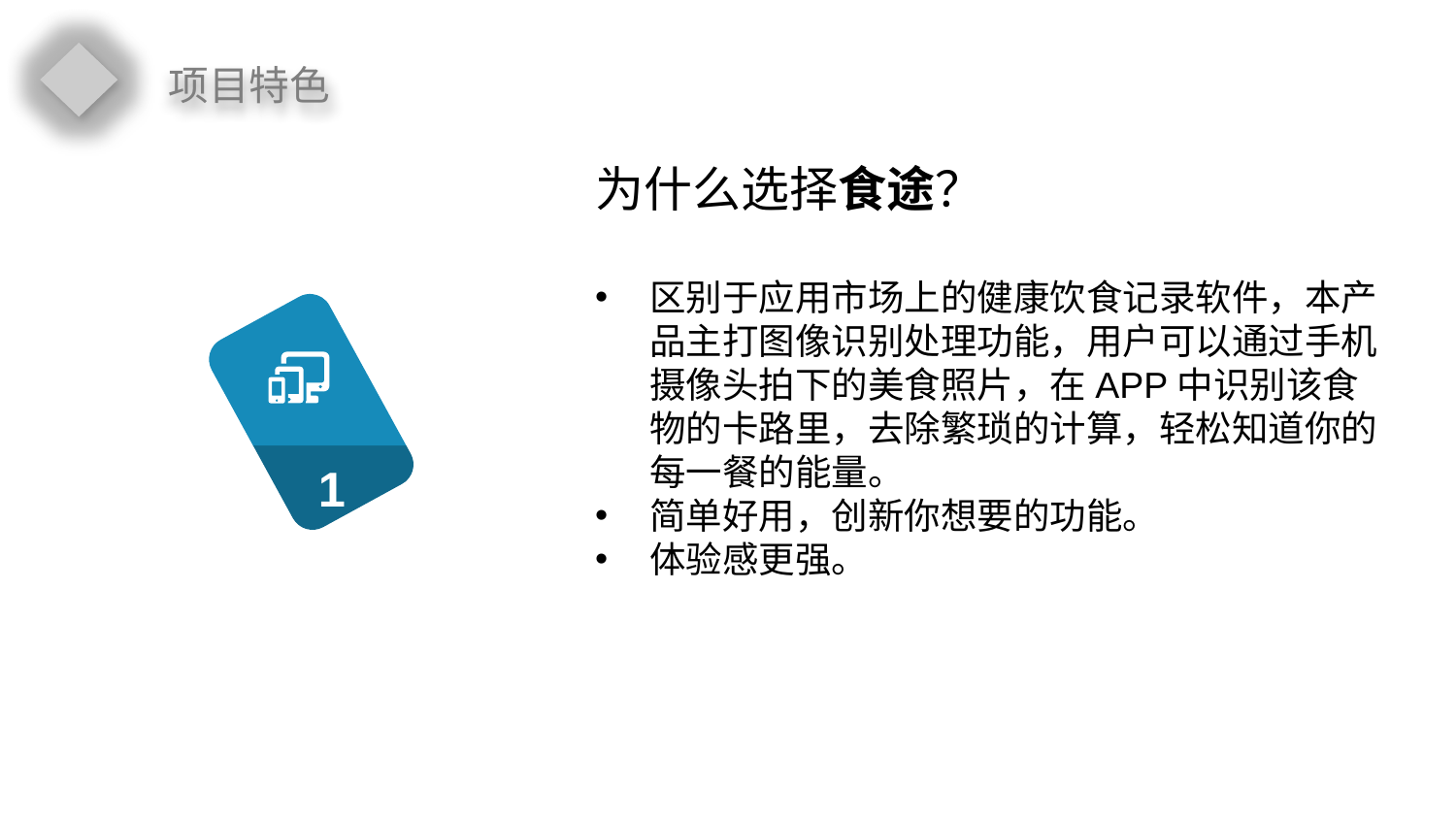

项目特色
为什么选择食途？

区别于应用市场上的健康饮食记录软件，本产品主打图像识别处理功能，用户可以通过手机摄像头拍下的美食照片，在APP中识别该食物的卡路里，去除繁琐的计算，轻松知道你的每一餐的能量。
简单好用，创新你想要的功能。
体验感更强。

1